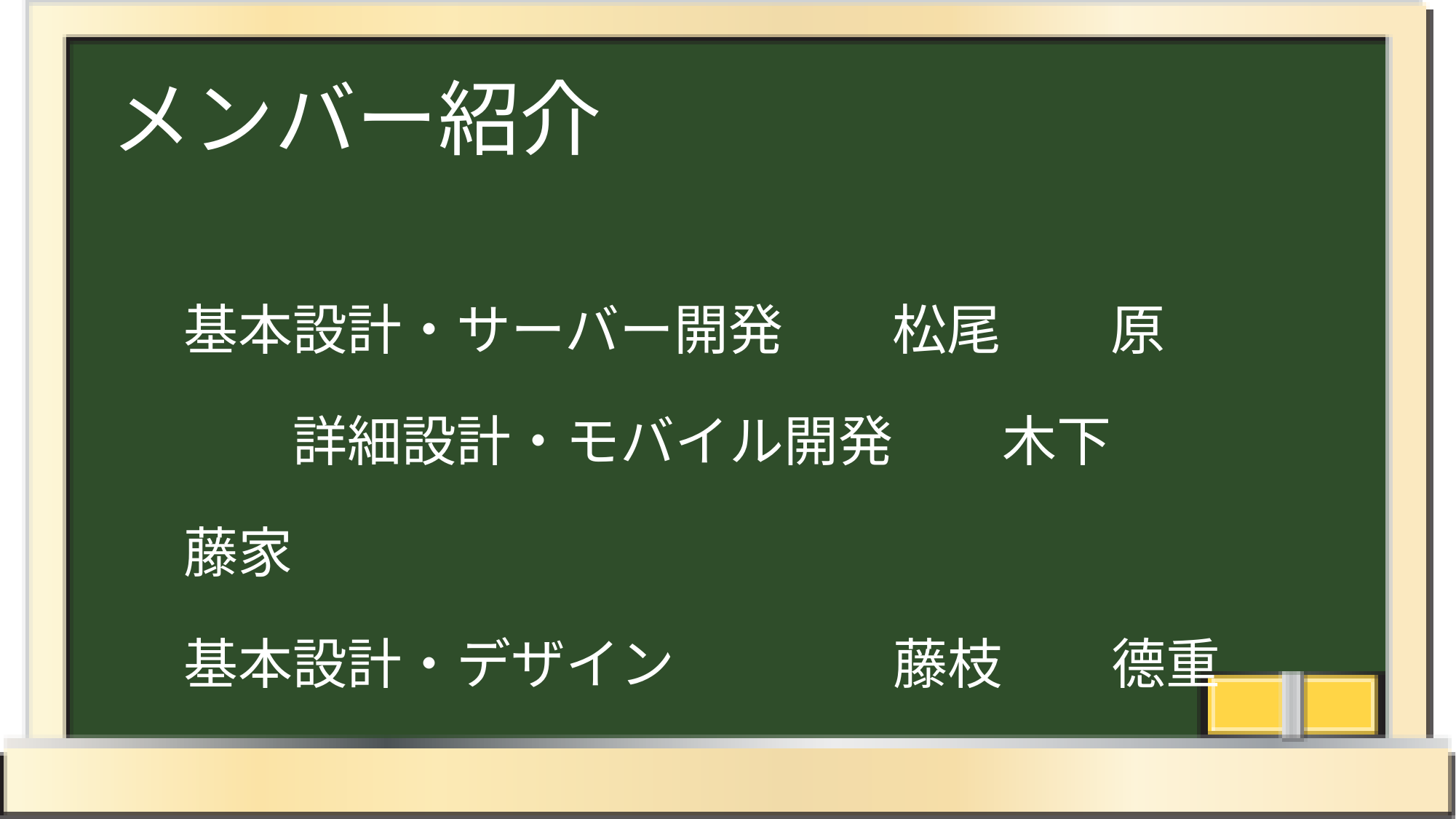

# メンバー紹介
基本設計・サーバー開発　　松尾　　原　　　詳細設計・モバイル開発　　木下　　藤家
基本設計・デザイン　　　　藤枝　　德重